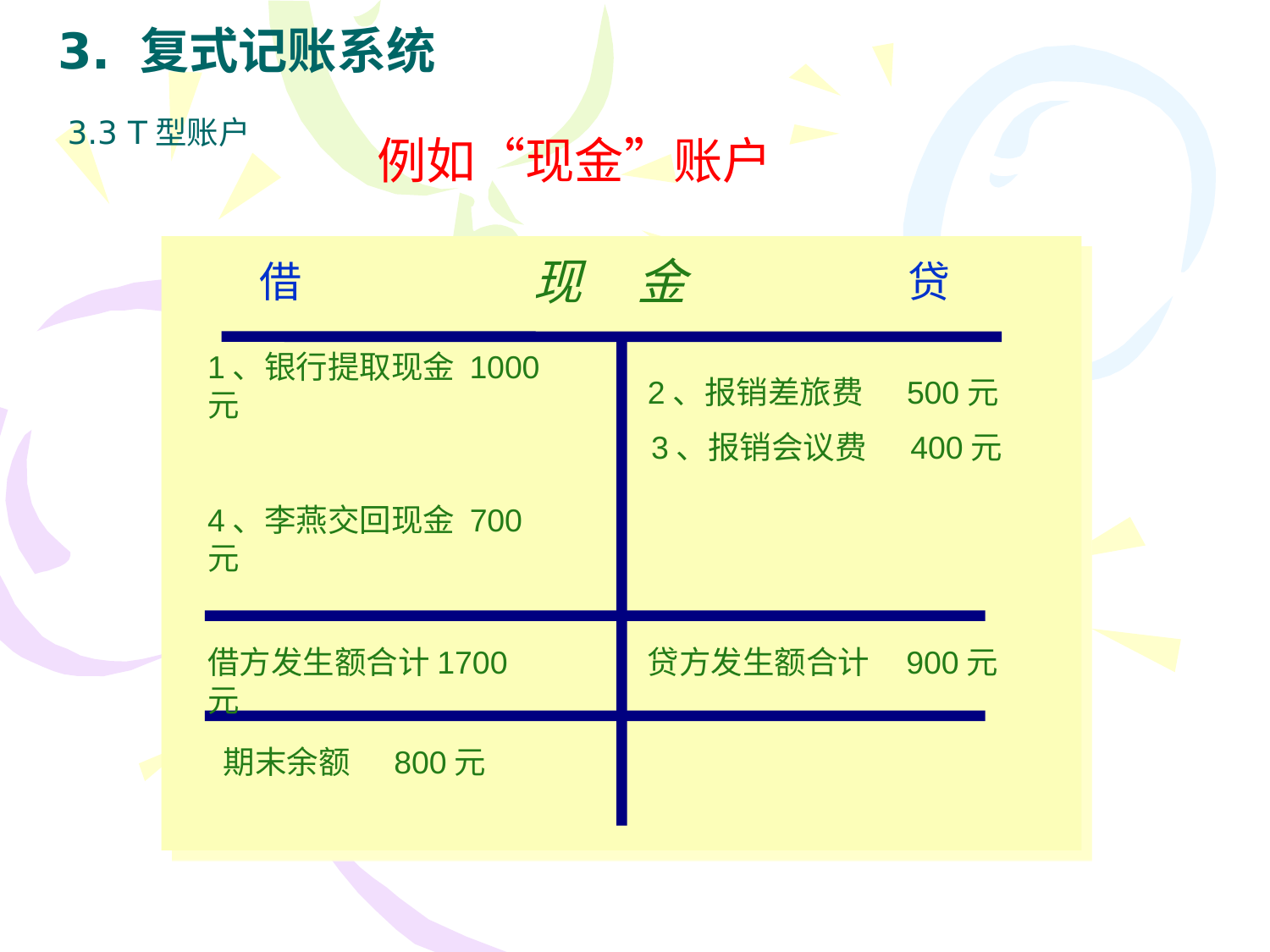

# 3. 复式记账系统
3.3 T型账户
例如“现金”账户

现     金
借
贷

1、银行提取现金 1000元
2、报销差旅费     500元
3、报销会议费     400元
4、李燕交回现金 700元

借方发生额合计1700元
贷方发生额合计    900元

期末余额     800元
29